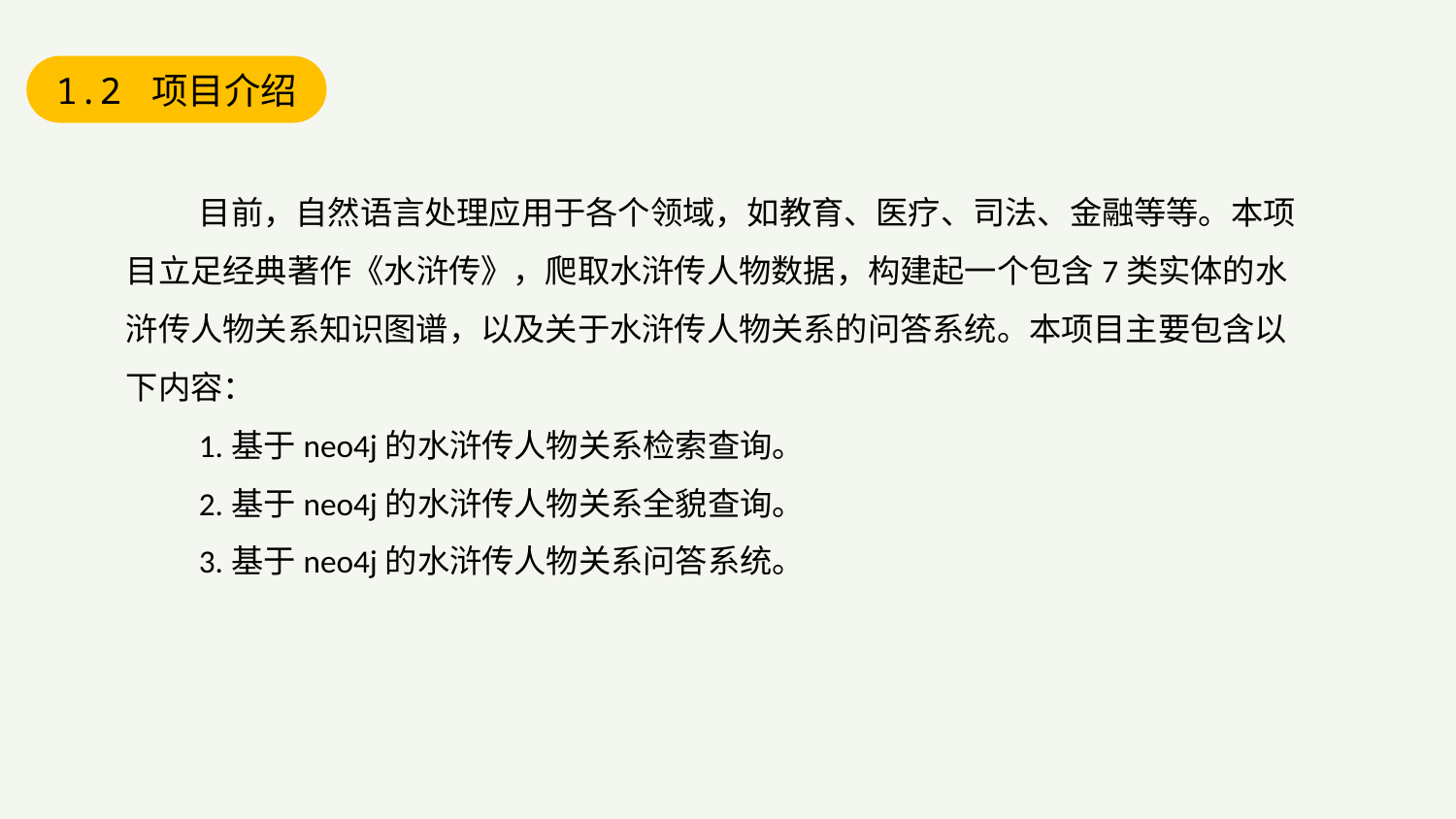

1.2 项目介绍

目前，自然语言处理应用于各个领域，如教育、医疗、司法、金融等等。本项目立足经典著作《水浒传》，爬取水浒传人物数据，构建起一个包含7类实体的水浒传人物关系知识图谱，以及关于水浒传人物关系的问答系统。本项目主要包含以下内容：
1.基于neo4j的水浒传人物关系检索查询。
2.基于neo4j的水浒传人物关系全貌查询。
3.基于neo4j的水浒传人物关系问答系统。